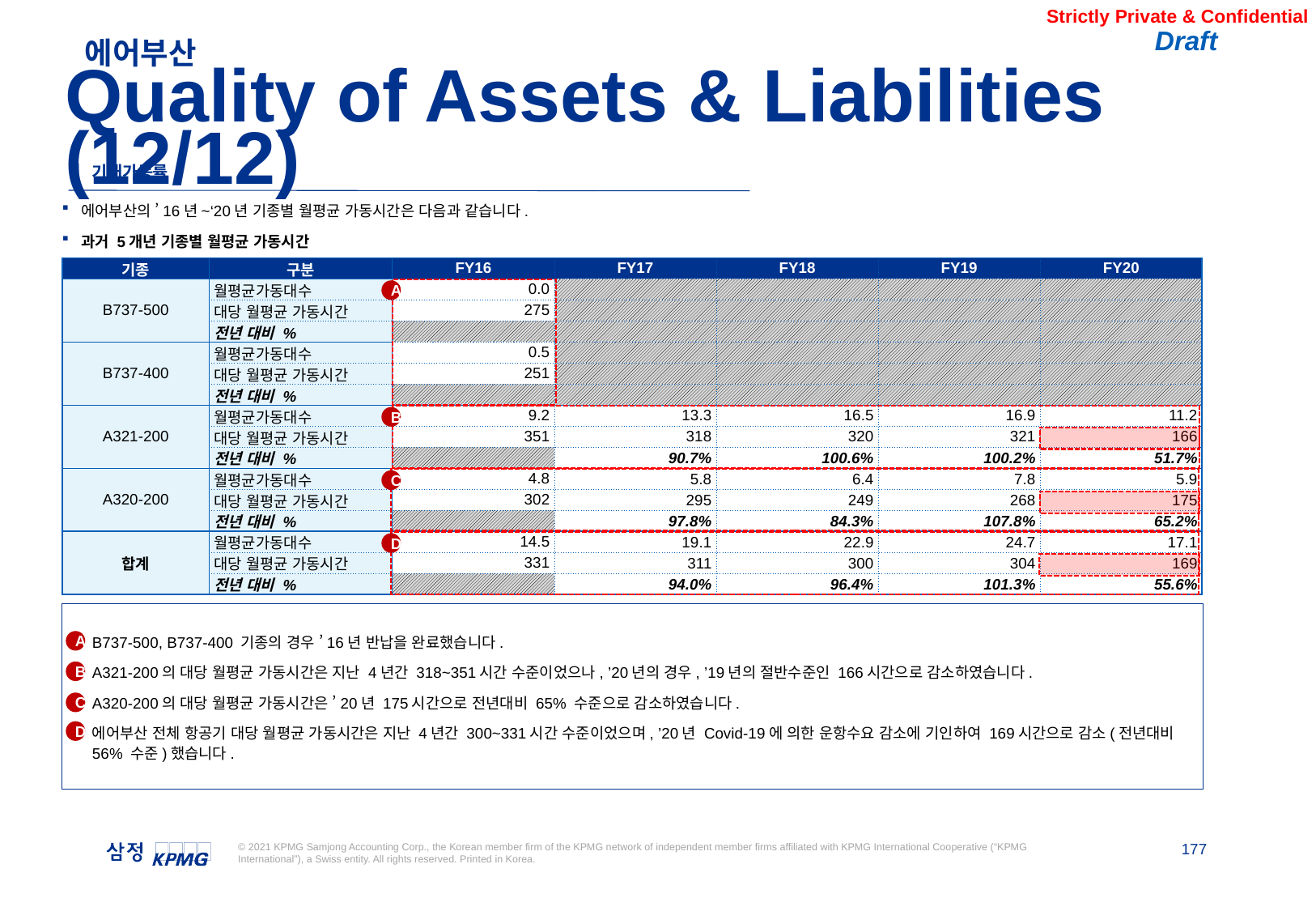

에어부산
Quality of Assets & Liabilities (12/12)
▌기재가동률

에어부산의 ’16년~‘20년 기종별 월평균 가동시간은 다음과 같습니다.

과거 5개년 기종별 월평균 가동시간
| 기종 | 구분 | FY16 | FY17 | FY18 | FY19 | FY20 |
| --- | --- | --- | --- | --- | --- | --- |
| B737-500 | 월평균가동대수 | 0.0 |  |  |  |  |
|  | 대당 월평균 가동시간 | 275 |  |  |  |  |
|  | 전년 대비 % |  |  |  |  |  |
| B737-400 | 월평균가동대수 | 0.5 |  |  |  |  |
|  | 대당 월평균 가동시간 | 251 |  |  |  |  |
|  | 전년 대비 % |  |  |  |  |  |
| A321-200 | 월평균가동대수 | 9.2 | 13.3 | 16.5 | 16.9 | 11.2 |
|  | 대당 월평균 가동시간 | 351 | 318 | 320 | 321 | 166 |
|  | 전년 대비 % |  | 90.7% | 100.6% | 100.2% | 51.7% |
| A320-200 | 월평균가동대수 | 4.8 | 5.8 | 6.4 | 7.8 | 5.9 |
|  | 대당 월평균 가동시간 | 302 | 295 | 249 | 268 | 175 |
|  | 전년 대비 % |  | 97.8% | 84.3% | 107.8% | 65.2% |
| 합계 | 월평균가동대수 | 14.5 | 19.1 | 22.9 | 24.7 | 17.1 |
|  | 대당 월평균 가동시간 | 331 | 311 | 300 | 304 | 169 |
|  | 전년 대비 % |  | 94.0% | 96.4% | 101.3% | 55.6% |

A

B

C

D

B737-500, B737-400 기종의 경우 ’16년 반납을 완료했습니다.
A321-200의 대당 월평균 가동시간은 지난 4년간 318~351시간 수준이었으나, ’20년의 경우, ’19년의 절반수준인 166시간으로 감소하였습니다.
A320-200의 대당 월평균 가동시간은 ’20년 175시간으로 전년대비 65% 수준으로 감소하였습니다.
에어부산 전체 항공기 대당 월평균 가동시간은 지난 4년간 300~331시간 수준이었으며, ’20년 Covid-19에 의한 운항수요 감소에 기인하여 169시간으로 감소(전년대비 56% 수준)했습니다.
A
B
C
D